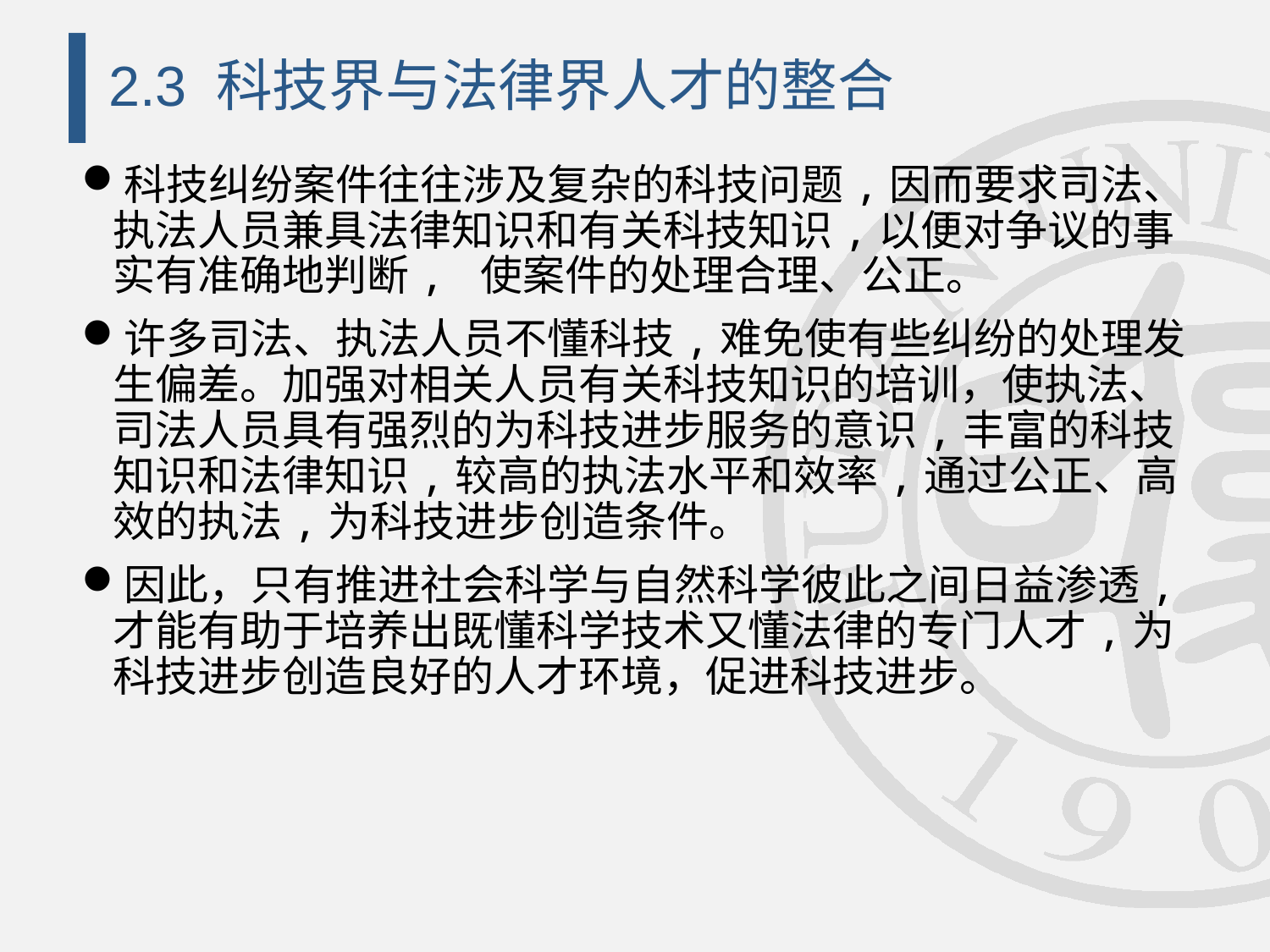

# 2.3 科技界与法律界人才的整合
科技纠纷案件往往涉及复杂的科技问题,因而要求司法、执法人员兼具法律知识和有关科技知识,以便对争议的事实有准确地判断, 使案件的处理合理、公正。
许多司法、执法人员不懂科技,难免使有些纠纷的处理发生偏差。加强对相关人员有关科技知识的培训，使执法、司法人员具有强烈的为科技进步服务的意识,丰富的科技知识和法律知识,较高的执法水平和效率,通过公正、高效的执法,为科技进步创造条件。
因此，只有推进社会科学与自然科学彼此之间日益渗透, 才能有助于培养出既懂科学技术又懂法律的专门人才,为科技进步创造良好的人才环境，促进科技进步。